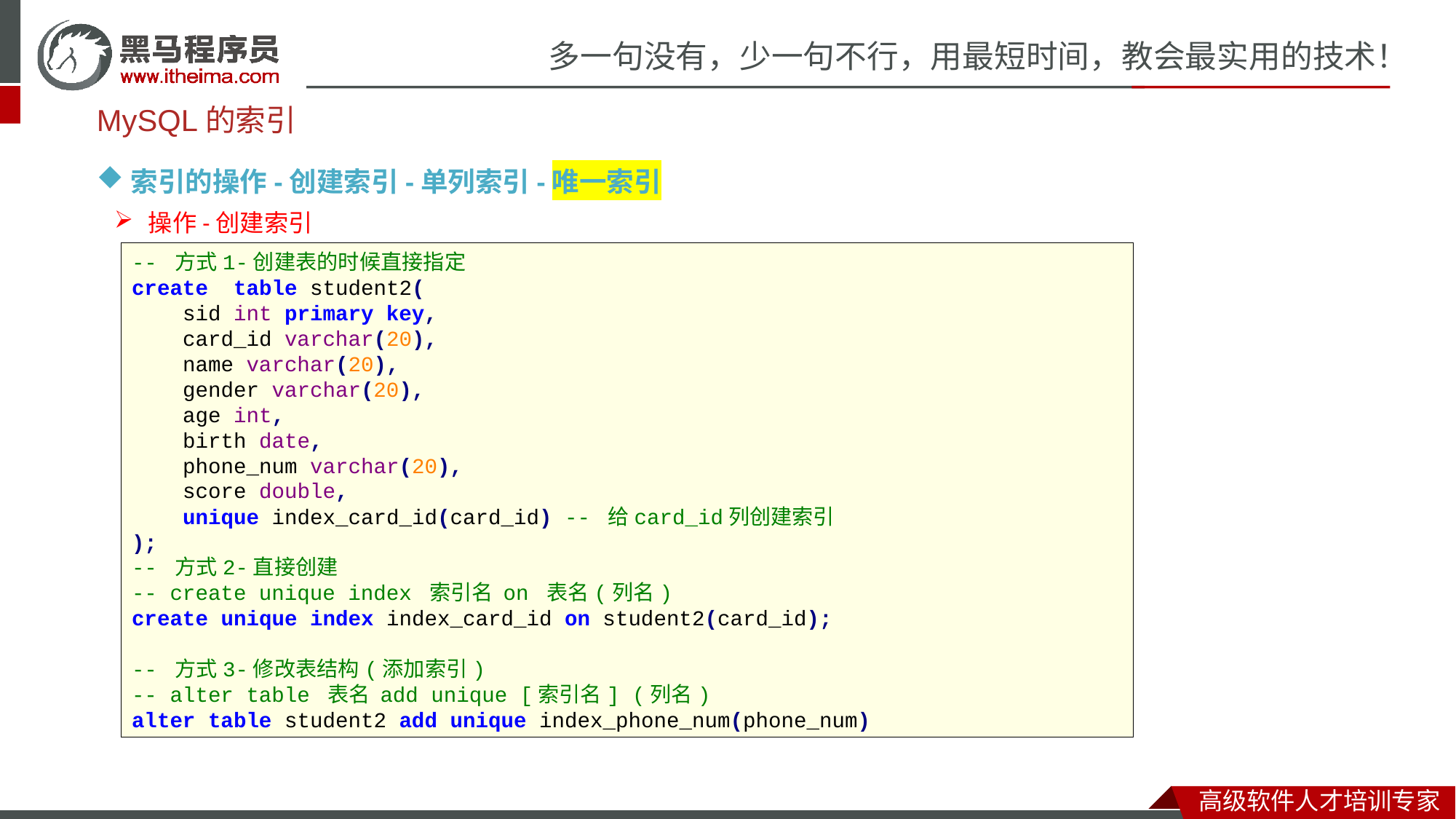

MySQL的索引
索引的操作-创建索引-单列索引-唯一索引

操作-创建索引
-- 方式1-创建表的时候直接指定
create  table student2(
    sid int primary key,
    card_id varchar(20),
    name varchar(20),
    gender varchar(20),
    age int,
    birth date,
    phone_num varchar(20),
    score double,
    unique index_card_id(card_id) -- 给card_id列创建索引
);
-- 方式2-直接创建
-- create unique index 索引名 on 表名(列名)
create unique index index_card_id on student2(card_id);

-- 方式3-修改表结构(添加索引)
-- alter table 表名 add unique [索引名] (列名)
alter table student2 add unique index_phone_num(phone_num)